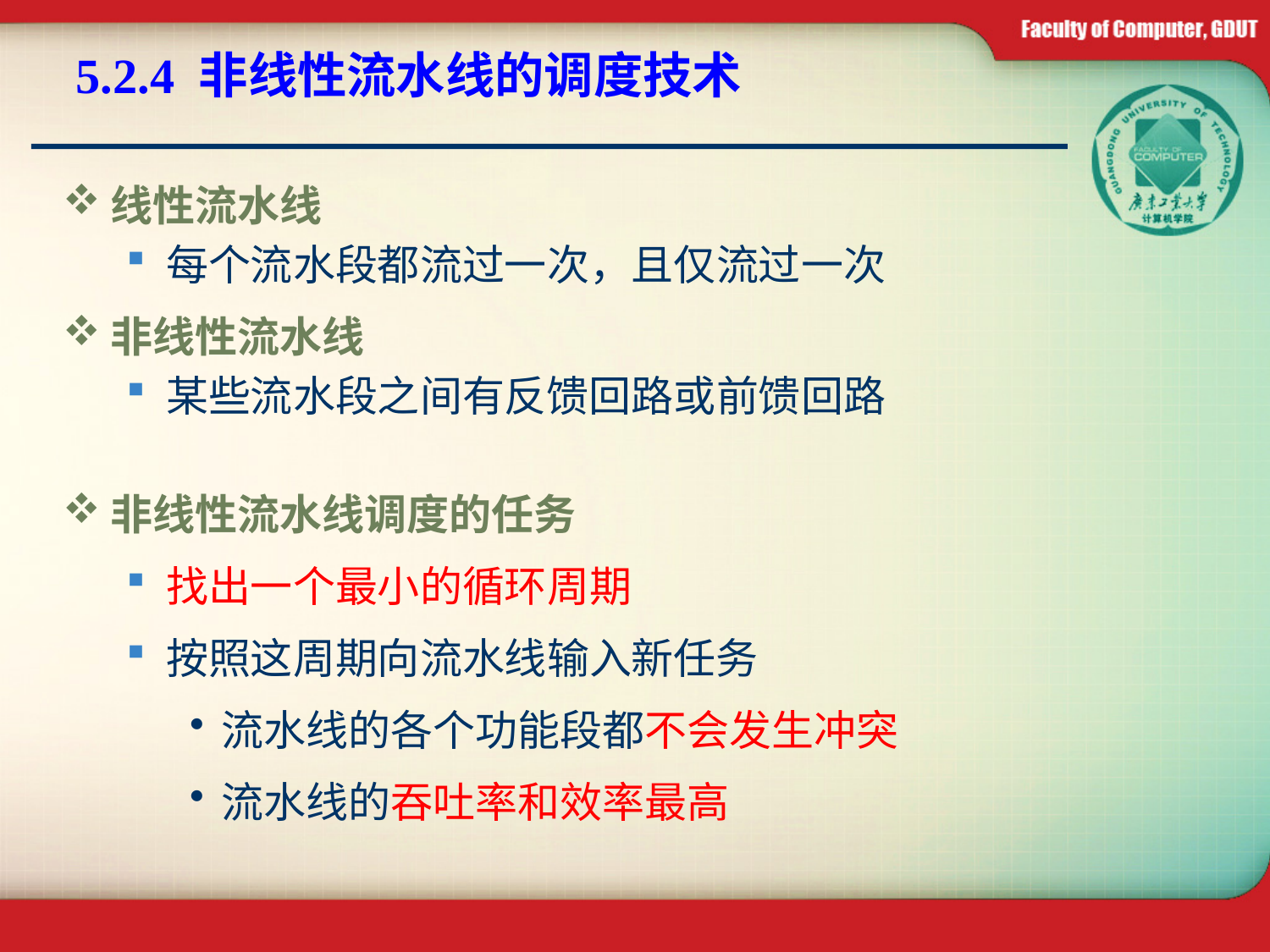

# 5.2.4 非线性流水线的调度技术
线性流水线
每个流水段都流过一次，且仅流过一次
非线性流水线
某些流水段之间有反馈回路或前馈回路

非线性流水线调度的任务
找出一个最小的循环周期
按照这周期向流水线输入新任务
流水线的各个功能段都不会发生冲突
流水线的吞吐率和效率最高